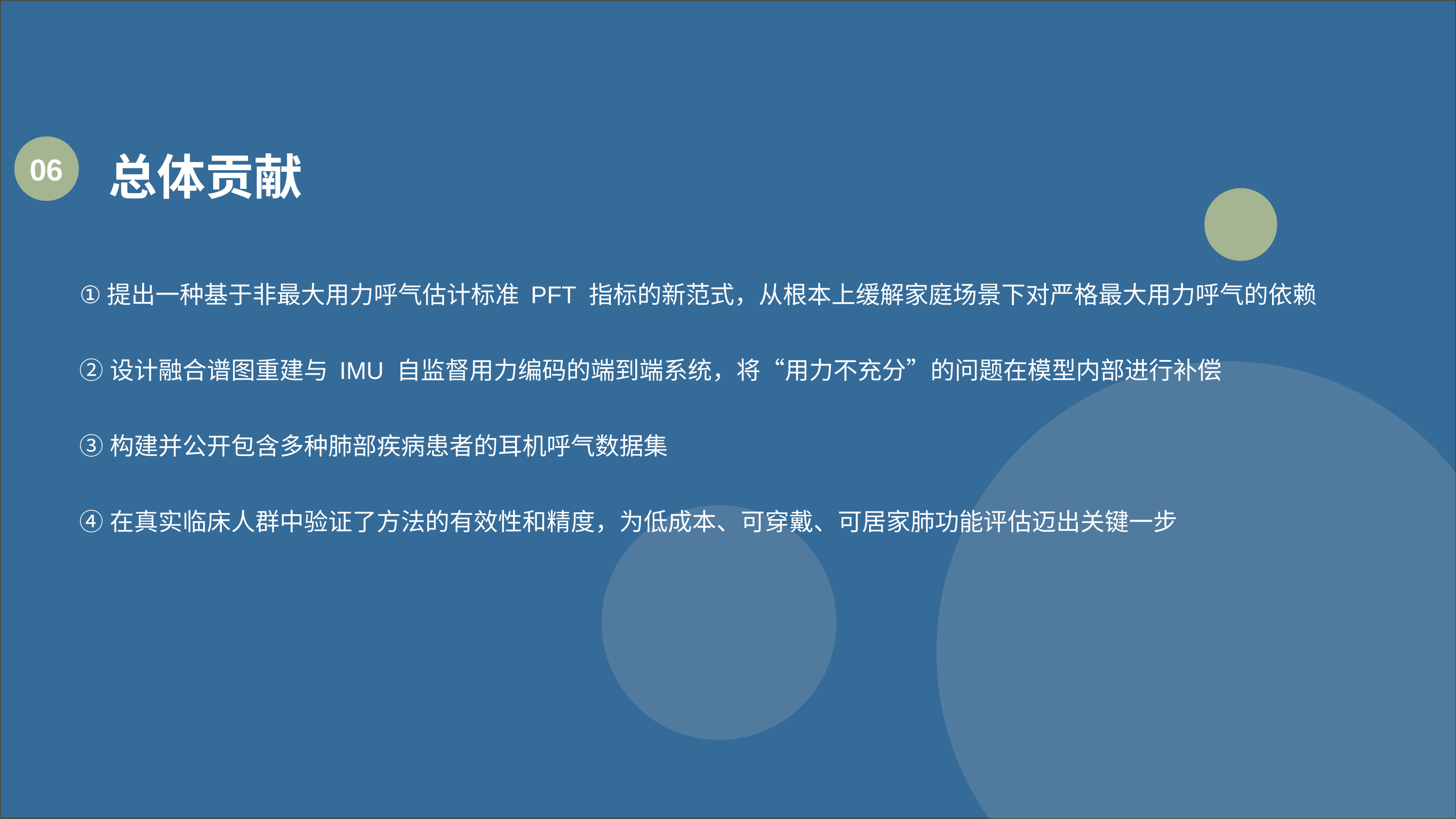

总体贡献

06
提出一种基于非最大用力呼气估计标准 PFT 指标的新范式，从根本上缓解家庭场景下对严格最大用力呼气的依赖

②设计融合谱图重建与 IMU 自监督用力编码的端到端系统，将“用力不充分”的问题在模型内部进行补偿

③构建并公开包含多种肺部疾病患者的耳机呼气数据集

④在真实临床人群中验证了方法的有效性和精度，为低成本、可穿戴、可居家肺功能评估迈出关键一步